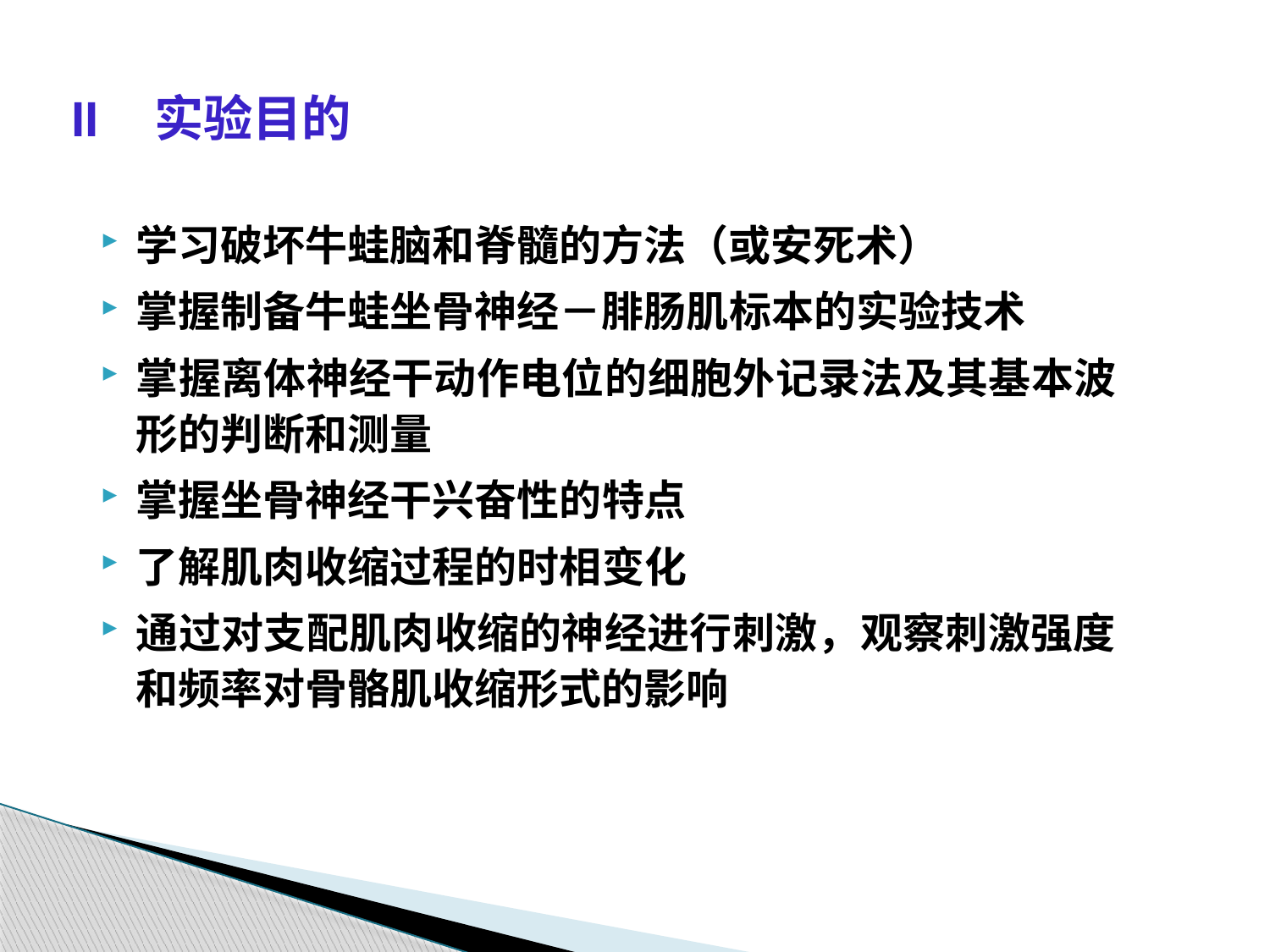

II  实验目的
学习破坏牛蛙脑和脊髓的方法（或安死术）
掌握制备牛蛙坐骨神经－腓肠肌标本的实验技术
掌握离体神经干动作电位的细胞外记录法及其基本波形的判断和测量
掌握坐骨神经干兴奋性的特点
了解肌肉收缩过程的时相变化
通过对支配肌肉收缩的神经进行刺激，观察刺激强度和频率对骨骼肌收缩形式的影响